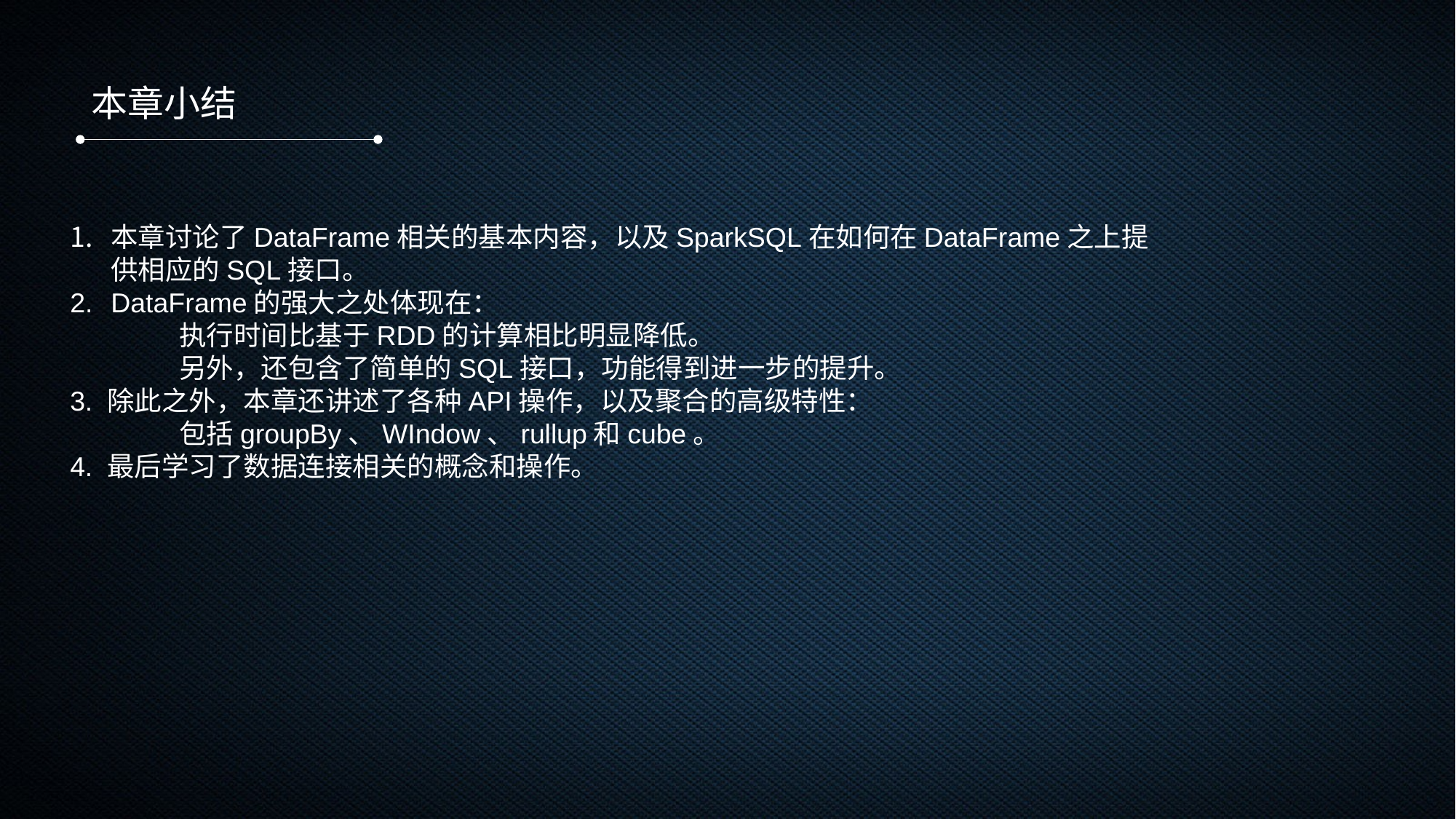

本章小结
本章讨论了DataFrame相关的基本内容，以及SparkSQL在如何在DataFrame之上提供相应的SQL接口。
DataFrame的强大之处体现在：
 	执行时间比基于RDD的计算相比明显降低。
	另外，还包含了简单的SQL接口，功能得到进一步的提升。
3. 除此之外，本章还讲述了各种API操作，以及聚合的高级特性：
	包括groupBy、WIndow、rullup和cube。
4. 最后学习了数据连接相关的概念和操作。